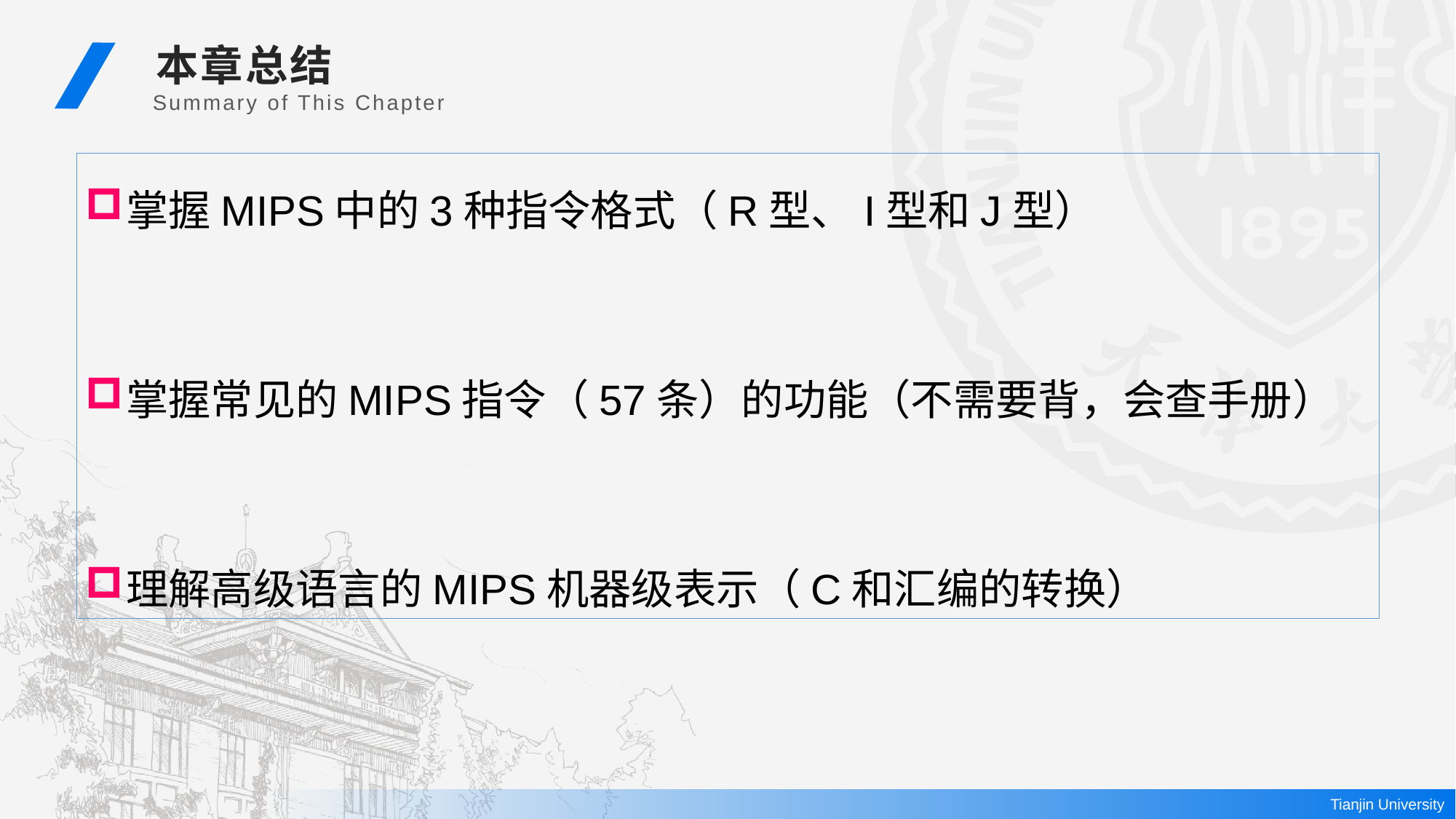

本章总结
Summary of This Chapter
掌握MIPS中的3种指令格式（R型、I型和J型）

掌握常见的MIPS指令（57条）的功能（不需要背，会查手册）

理解高级语言的MIPS机器级表示（C和汇编的转换）